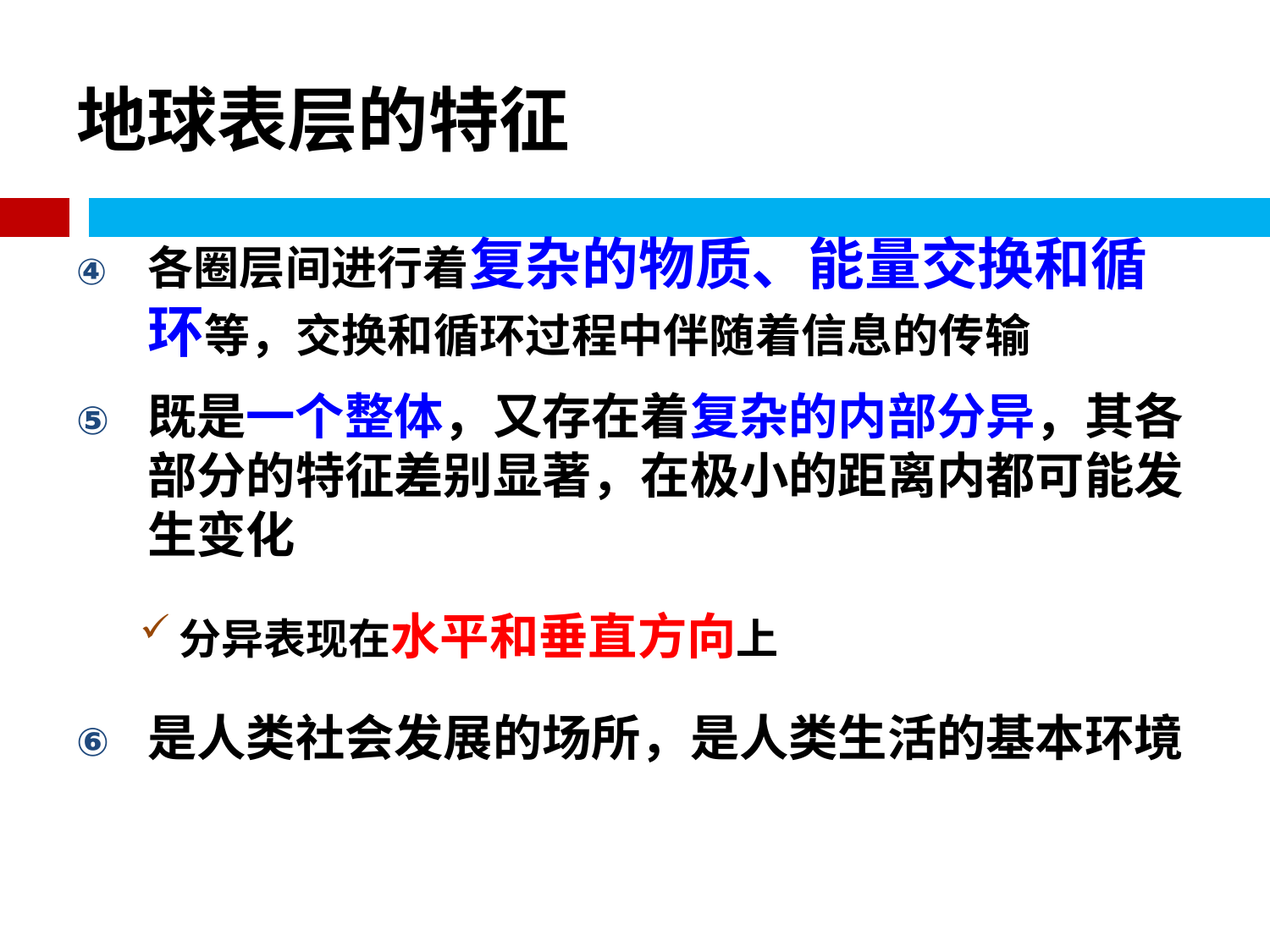

# 地球表层的特征
各圈层间进行着复杂的物质、能量交换和循环等，交换和循环过程中伴随着信息的传输
既是一个整体，又存在着复杂的内部分异，其各部分的特征差别显著，在极小的距离内都可能发生变化
分异表现在水平和垂直方向上
是人类社会发展的场所，是人类生活的基本环境